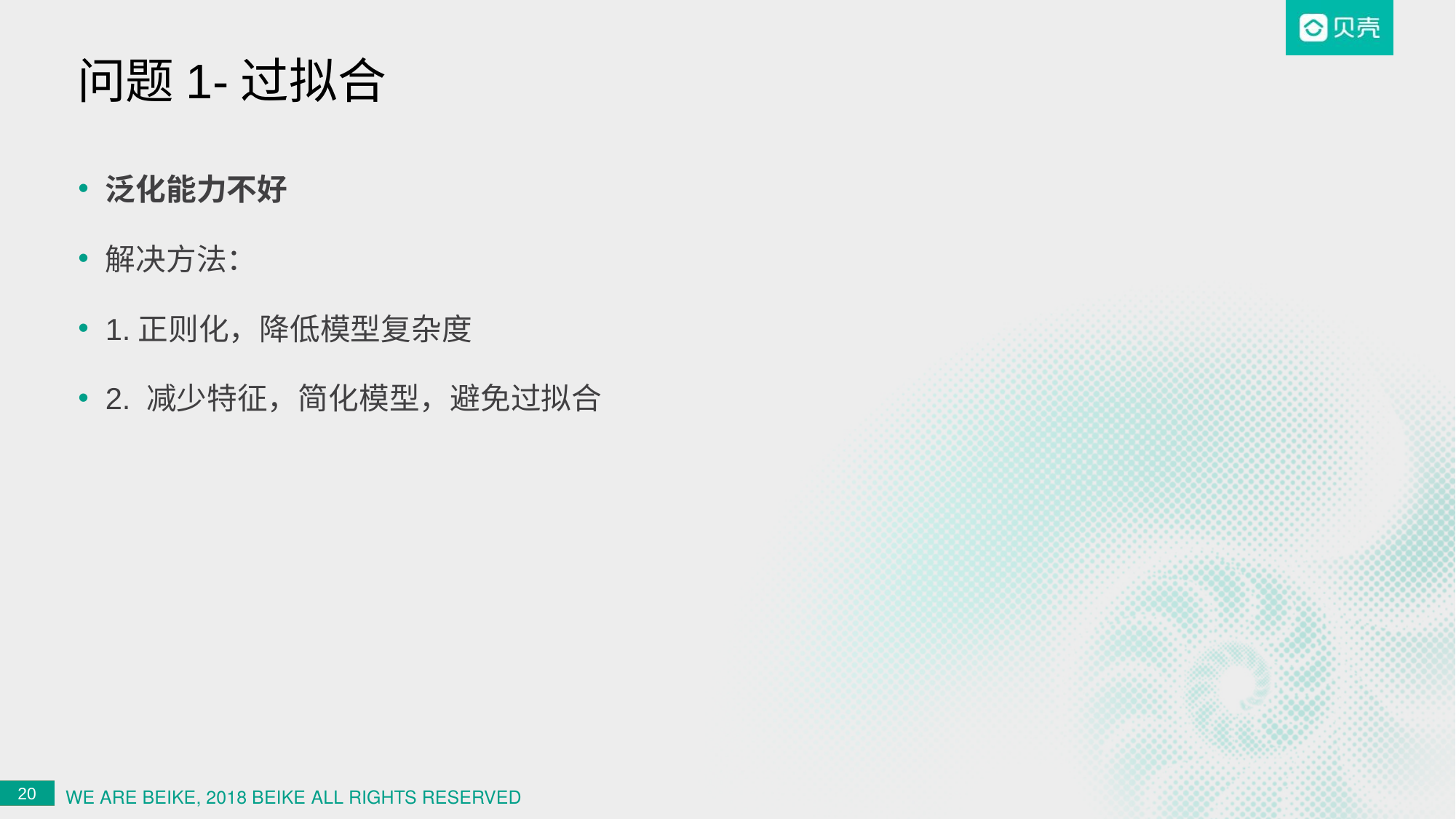

# 问题1-过拟合
泛化能力不好
解决方法：
1.正则化，降低模型复杂度
2. 减少特征，简化模型，避免过拟合